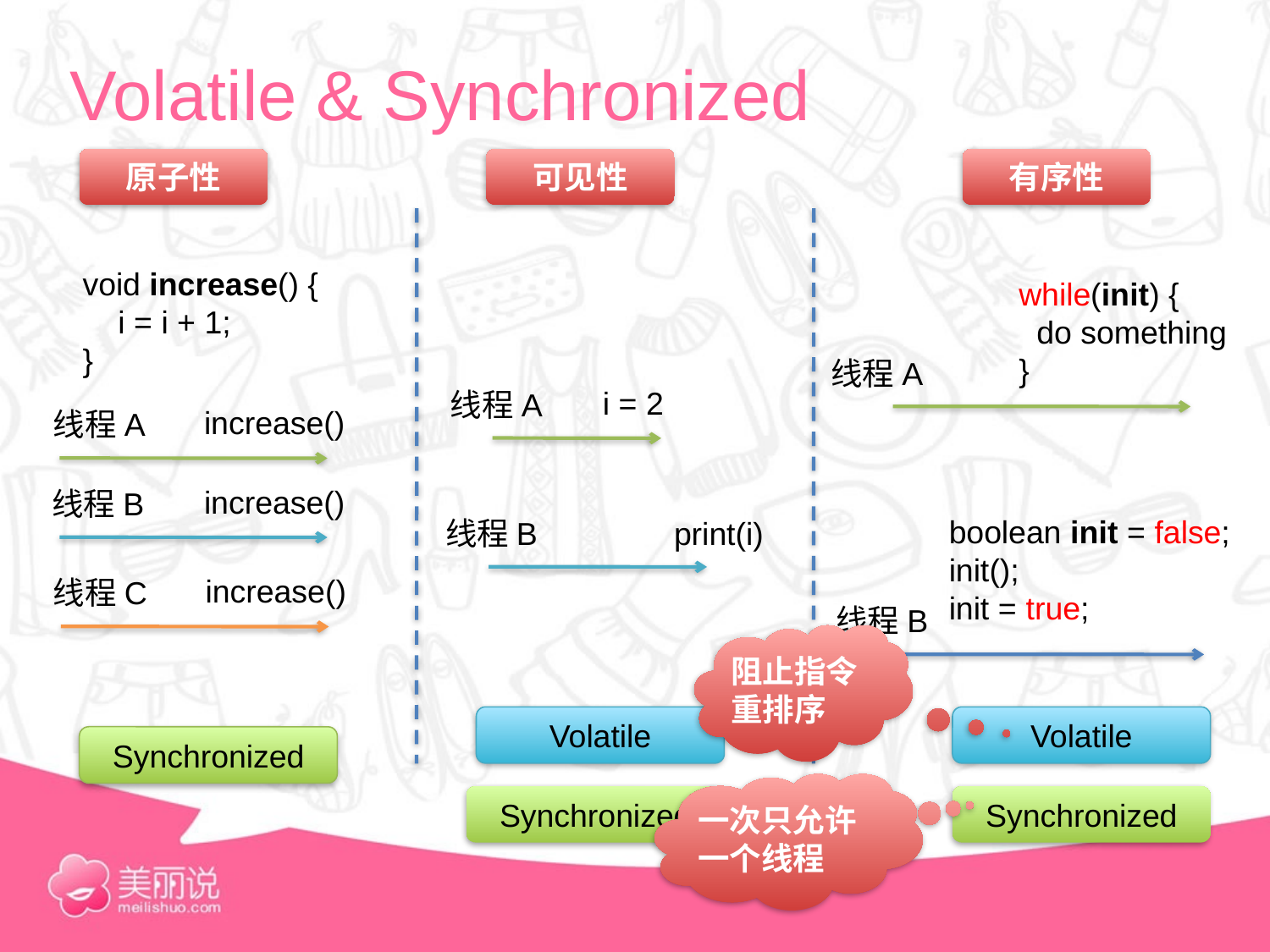

# Volatile & Synchronized
原子性
可见性
有序性
void increase() {
    i = i + 1;
}
while(init) {
  do something
}
线程A
i = 2
线程A
increase()
线程A
increase()
线程B
boolean init = false;
init();
init = true;
线程B
print(i)
increase()
线程C
线程B
阻止指令重排序
Volatile
Volatile
Synchronized
一次只允许一个线程
Synchronized
Synchronized